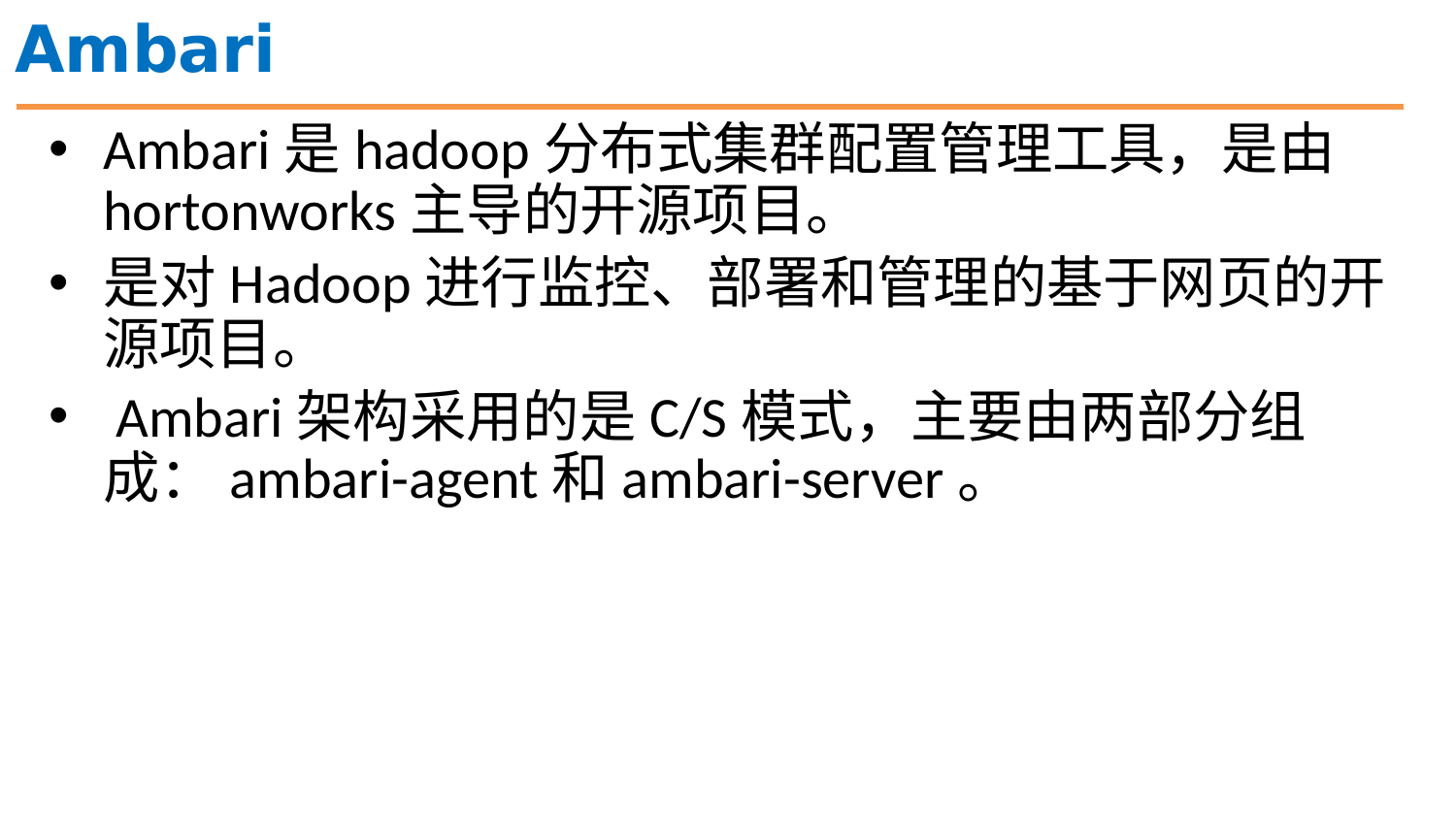

Ambari
Ambari是hadoop分布式集群配置管理工具，是由hortonworks主导的开源项目。
是对Hadoop进行监控、部署和管理的基于网页的开源项目。
 Ambari架构采用的是C/S模式，主要由两部分组成：ambari-agent和ambari-server。